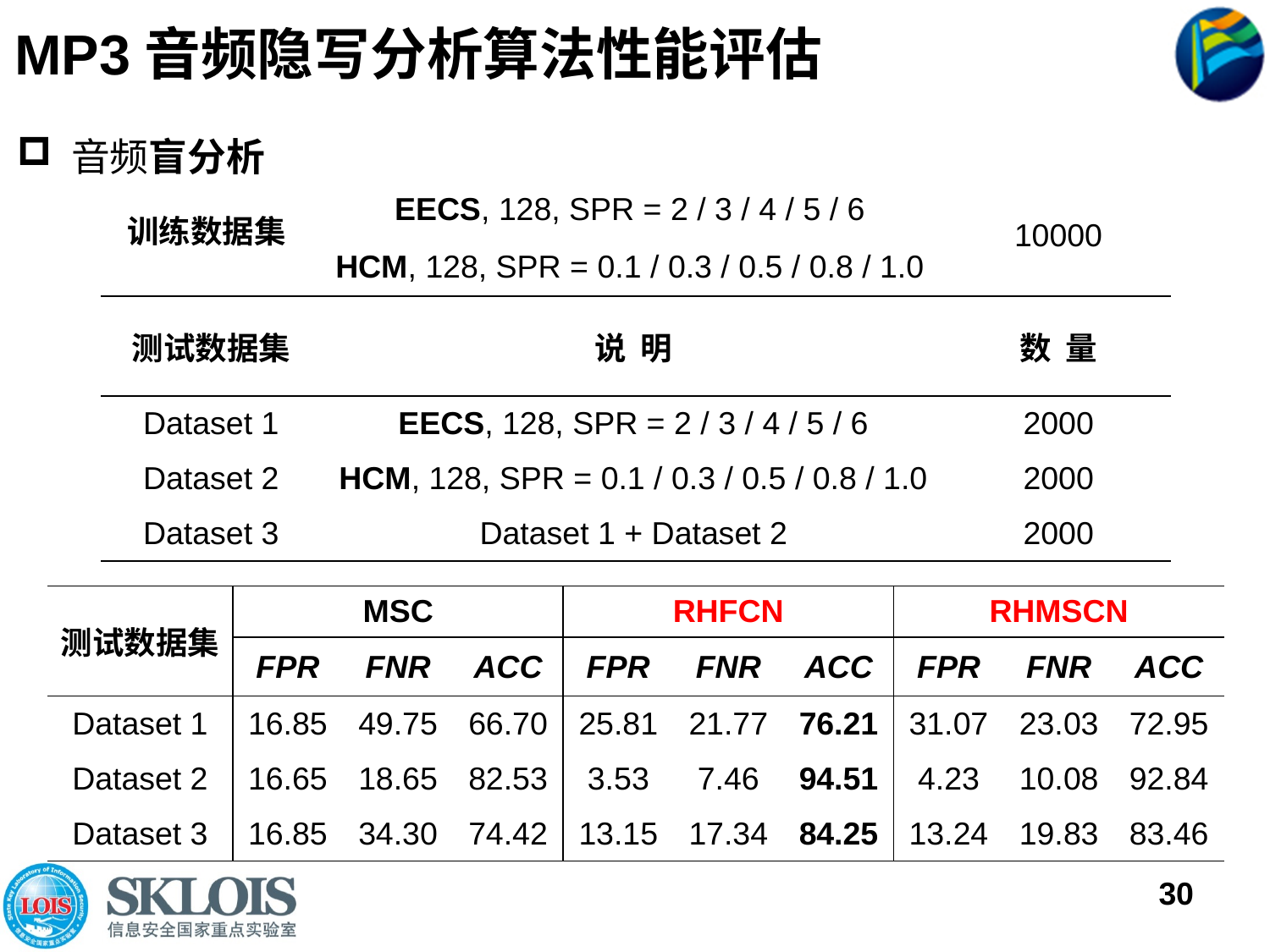

# MP3音频隐写分析算法性能评估
 音频盲分析
EECS, 128, SPR = 2 / 3 / 4 / 5 / 6
HCM, 128, SPR = 0.1 / 0.3 / 0.5 / 0.8 / 1.0

10000
训练数据集
| 测试数据集 | 说 明 | 数 量 |
| --- | --- | --- |
| Dataset 1 | EECS, 128, SPR = 2 / 3 / 4 / 5 / 6 | 2000 |
| Dataset 2 | HCM, 128, SPR = 0.1 / 0.3 / 0.5 / 0.8 / 1.0 | 2000 |
| Dataset 3 | Dataset 1 + Dataset 2 | 2000 |
| 测试数据集 | MSC |  |  | RHFCN |  |  | RHMSCN |  |  |
| --- | --- | --- | --- | --- | --- | --- | --- | --- | --- |
|  | FPR | FNR | ACC | FPR | FNR | ACC | FPR | FNR | ACC |
| Dataset 1 | 16.85 | 49.75 | 66.70 | 25.81 | 21.77 | 76.21 | 31.07 | 23.03 | 72.95 |
| Dataset 2 | 16.65 | 18.65 | 82.53 | 3.53 | 7.46 | 94.51 | 4.23 | 10.08 | 92.84 |
| Dataset 3 | 16.85 | 34.30 | 74.42 | 13.15 | 17.34 | 84.25 | 13.24 | 19.83 | 83.46 |
30